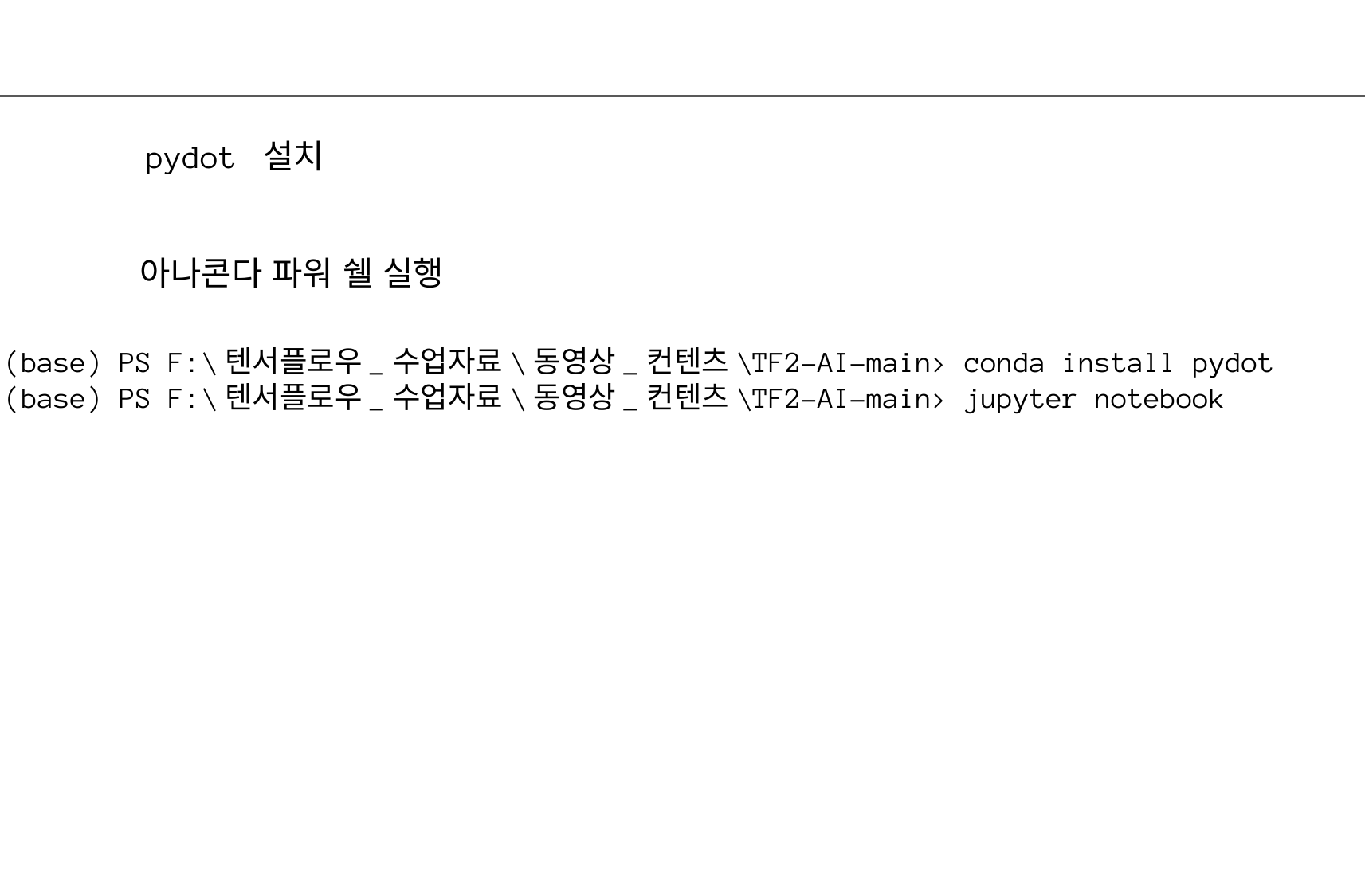

pydot 설치
아나콘다 파워 쉘 실행
(base) PS F:\텐서플로우_수업자료\동영상_컨텐츠\TF2-AI-main> conda install pydot
(base) PS F:\텐서플로우_수업자료\동영상_컨텐츠\TF2-AI-main> jupyter notebook